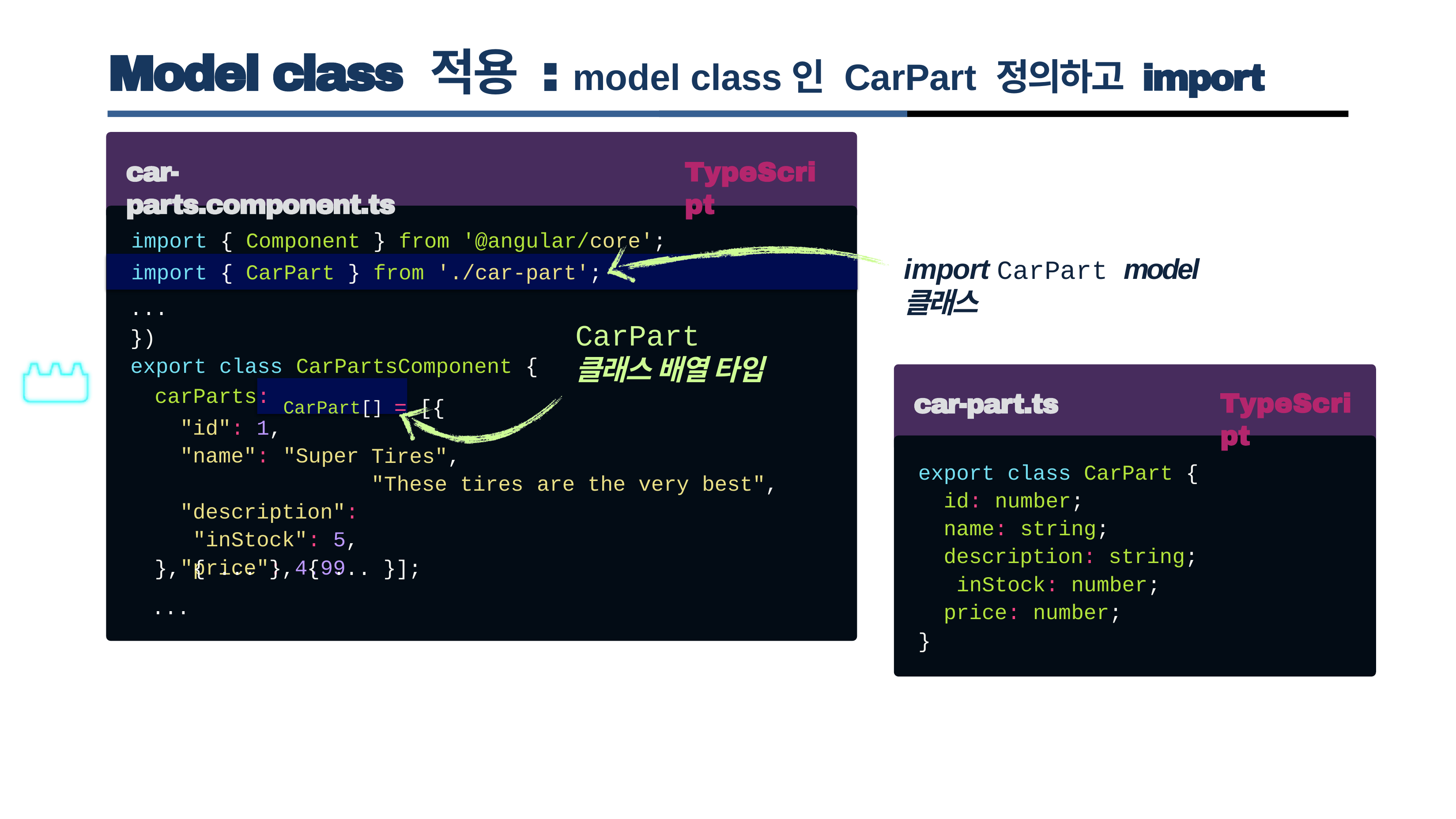

# Model class 적용 : model class인 CarPart 정의하고 import

car-parts.component.ts
TypeScript

import { Component } from '@angular/core';

import CarPart model 클래스

import { CarPart } from './car-part';
...
})
export class
CarPart
클래스 배열 타입
CarPartsComponent {

carParts:
CarPart[] = [{
TypeScript
car-part.ts

"id": 1,
"name": "Super  "description":  "inStock": 5,
"price": 4.99

Tires",
"These tires
export
class
CarPart {
are the very best",
id: number;  name: string;
description: string;  inStock: number;
price: number;
}, { ... }, { ... }];
...
}